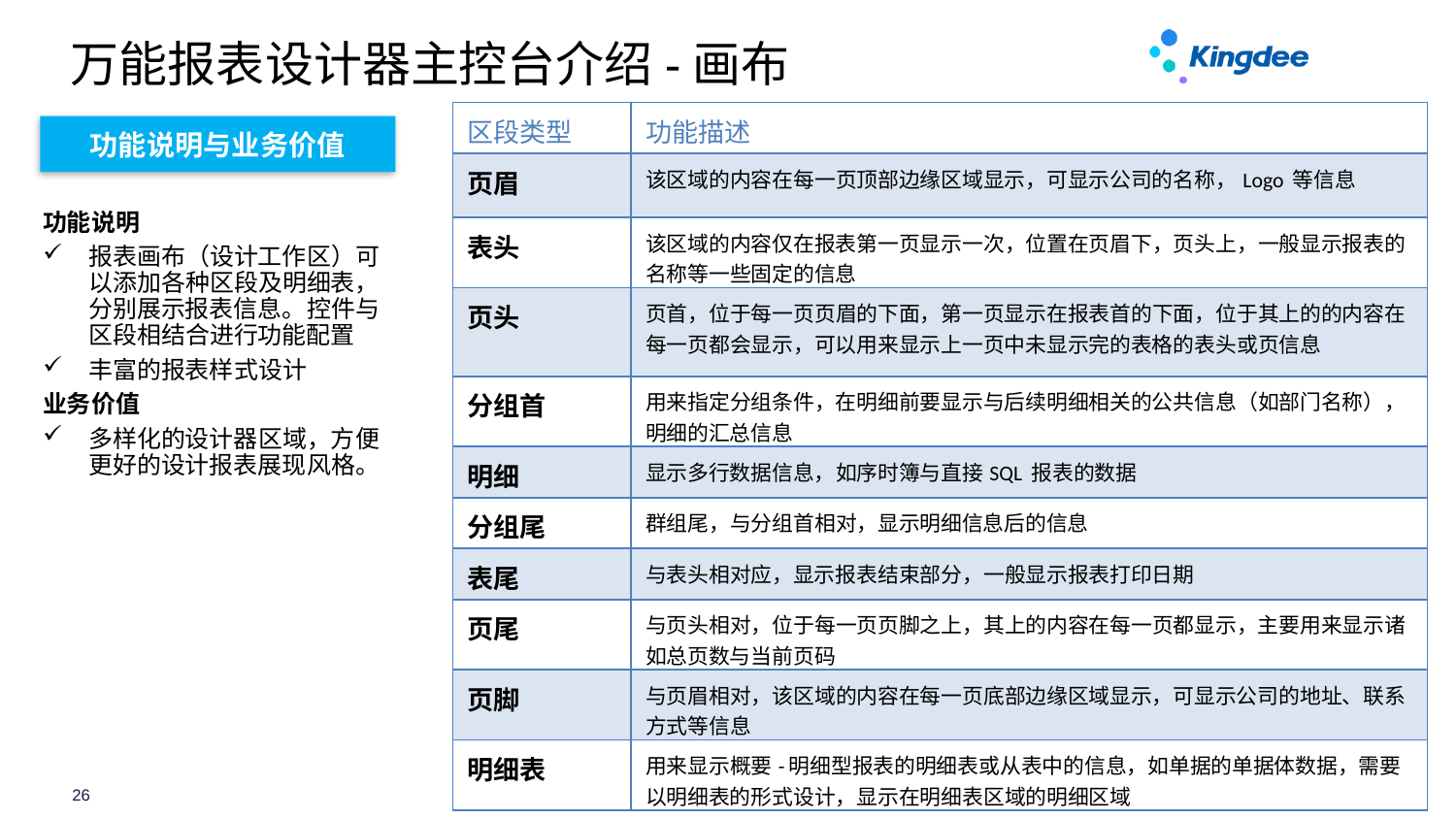

# 万能报表设计器主控台介绍-画布
| 区段类型 | 功能描述 |
| --- | --- |
| 页眉 | 该区域的内容在每一页顶部边缘区域显示，可显示公司的名称，Logo 等信息 |
| 表头 | 该区域的内容仅在报表第一页显示一次，位置在页眉下，页头上，一般显示报表的名称等一些固定的信息 |
| 页头 | 页首，位于每一页页眉的下面，第一页显示在报表首的下面，位于其上的的内容在每一页都会显示，可以用来显示上一页中未显示完的表格的表头或页信息 |
| 分组首 | 用来指定分组条件，在明细前要显示与后续明细相关的公共信息（如部门名称），明细的汇总信息 |
| 明细 | 显示多行数据信息，如序时簿与直接SQL 报表的数据 |
| 分组尾 | 群组尾，与分组首相对，显示明细信息后的信息 |
| 表尾 | 与表头相对应，显示报表结束部分，一般显示报表打印日期 |
| 页尾 | 与页头相对，位于每一页页脚之上，其上的内容在每一页都显示，主要用来显示诸如总页数与当前页码 |
| 页脚 | 与页眉相对，该区域的内容在每一页底部边缘区域显示，可显示公司的地址、联系方式等信息 |
| 明细表 | 用来显示概要-明细型报表的明细表或从表中的信息，如单据的单据体数据，需要以明细表的形式设计，显示在明细表区域的明细区域 |
功能说明与业务价值
功能说明
报表画布（设计工作区）可以添加各种区段及明细表，分别展示报表信息。控件与区段相结合进行功能配置
丰富的报表样式设计
业务价值
多样化的设计器区域，方便更好的设计报表展现风格。